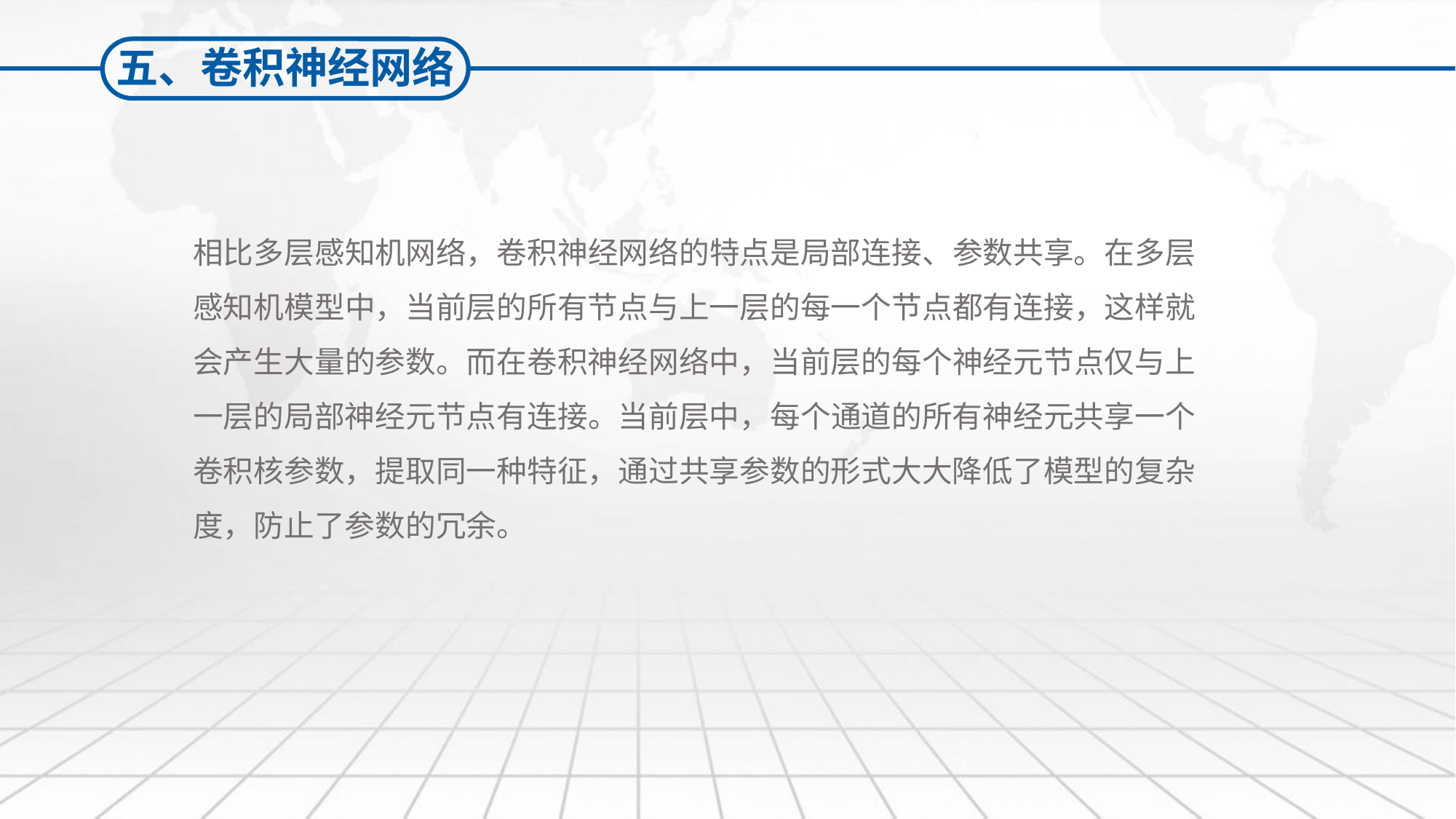

五、卷积神经网络

相比多层感知机网络，卷积神经网络的特点是局部连接、参数共享。在多层感知机模型中，当前层的所有节点与上一层的每一个节点都有连接，这样就会产生大量的参数。而在卷积神经网络中，当前层的每个神经元节点仅与上一层的局部神经元节点有连接。当前层中，每个通道的所有神经元共享一个卷积核参数，提取同一种特征，通过共享参数的形式大大降低了模型的复杂度，防止了参数的冗余。